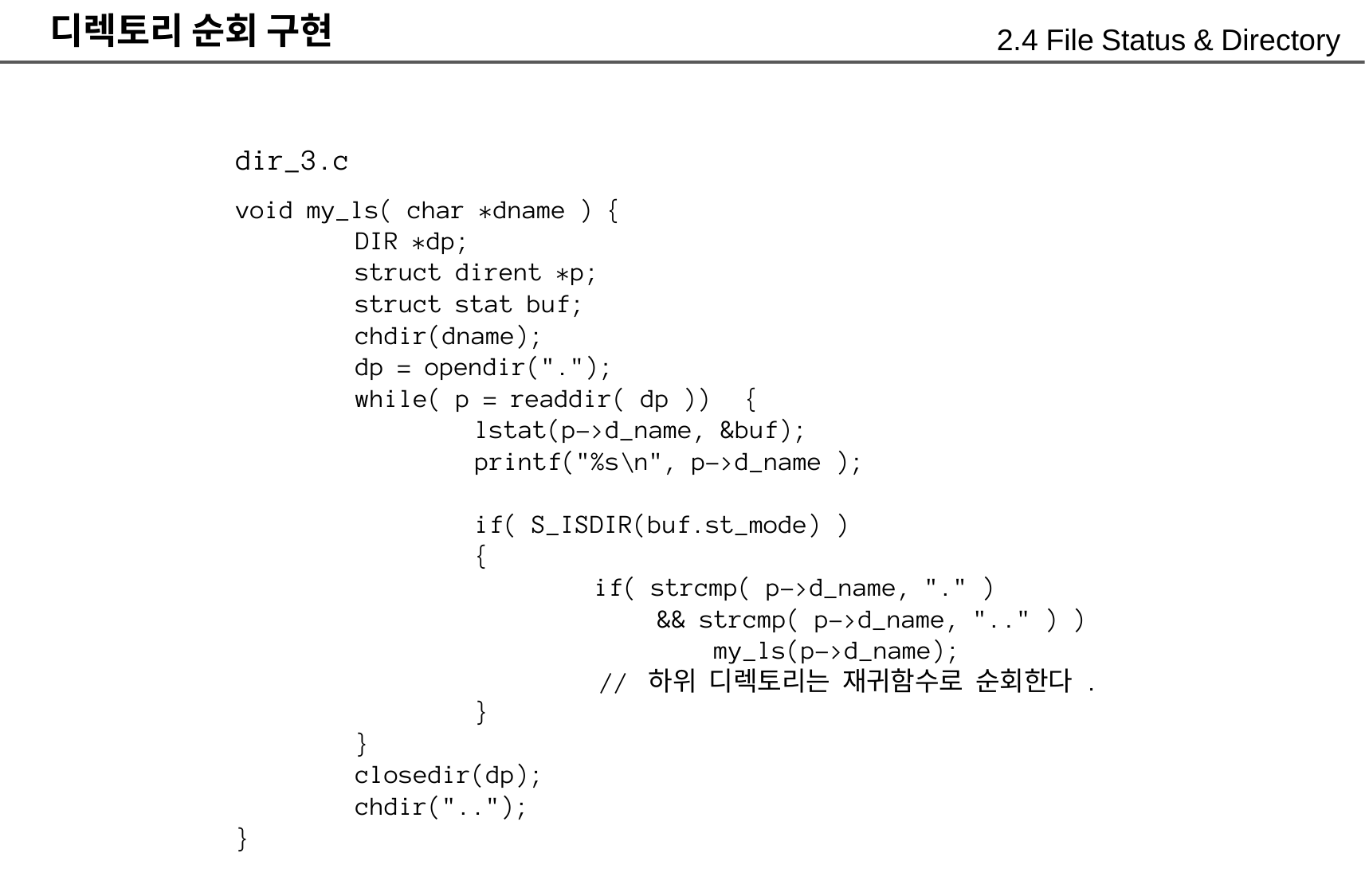

디렉토리 순회 구현
2.4 File Status & Directory

dir_3.c

void  my_ls(  char  *dname  )  {
	DIR  *dp;
	struct  dirent  *p;
	struct  stat  buf;
	chdir(dname);
	dp  =  opendir(".");
	while(  p  =  readdir(  dp  ))     {
		lstat(p->d_name,  &buf);
		printf("%s\n",  p->d_name  );

		if(  S_ISDIR(buf.st_mode)  )
		{
			if(  strcmp(  p->d_name,  "."  )
					&&  strcmp(  p->d_name,  ".."  )  )
						my_ls(p->d_name);
				//  하위  디렉토리는  재귀함수로  순회한다 .
		}
	}
	closedir(dp);
	chdir("..");
}